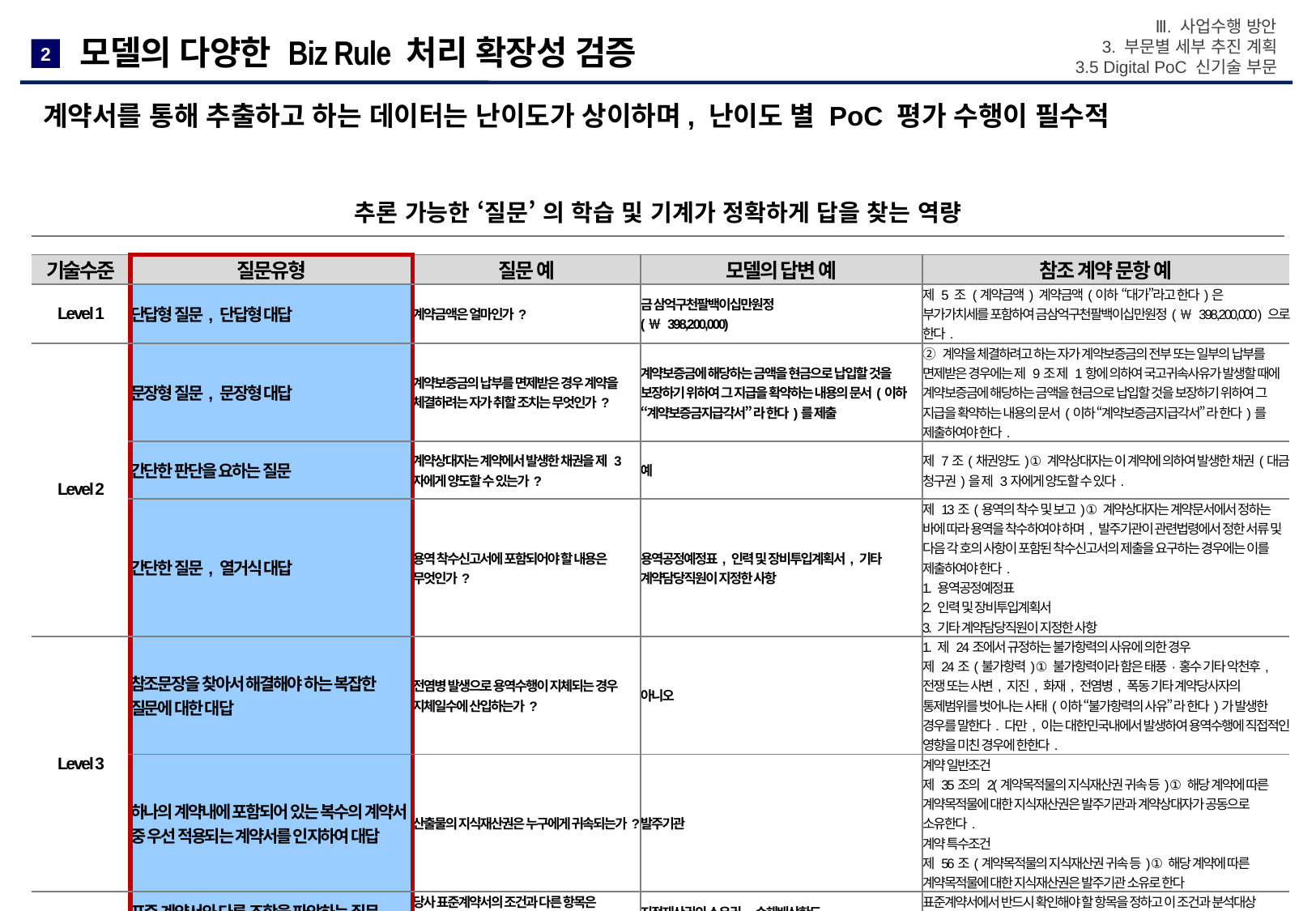

Ⅲ. 사업수행 방안
3. 부문별 세부 추진 계획
3.5 Digital PoC 신기술 부문
# 모델의 다양한 Biz Rule 처리 확장성 검증
2
계약서를 통해 추출하고 하는 데이터는 난이도가 상이하며, 난이도 별 PoC 평가 수행이 필수적
추론 가능한 ‘질문’ 의 학습 및 기계가 정확하게 답을 찾는 역량
| 기술수준 | 질문유형 | 질문 예 | 모델의 답변 예 | 참조 계약 문항 예 |
| --- | --- | --- | --- | --- |
| Level 1 | 단답형 질문, 단답형 대답 | 계약금액은 얼마인가? | 금 삼억구천팔백이십만원정 (￦ 398,200,000) | 제 5 조 (계약금액) 계약금액(이하 “대가”라고 한다)은 부가가치세를 포함하여 금삼억구천팔백이십만원정(￦ 398,200,000 ) 으로 한다. |
| Level 2 | 문장형 질문, 문장형 대답 | 계약보증금의 납부를 면제받은 경우 계약을 체결하려는 자가 취할 조치는 무엇인가? | 계약보증금에 해당하는 금액을 현금으로 납입할 것을 보장하기 위하여 그 지급을 확약하는 내용의 문서(이하 “계약보증금지급각서” 라 한다)를 제출 | ② 계약을 체결하려고 하는 자가 계약보증금의 전부 또는 일부의 납부를 면제받은 경우에는 제 9조 제 1항에 의하여 국고귀속사유가 발생할 때에 계약보증금에 해당하는 금액을 현금으로 납입할 것을 보장하기 위하여 그 지급을 확약하는 내용의 문서(이하 “계약보증금지급각서” 라 한다)를 제출하여야 한다. |
|  | 간단한 판단을 요하는 질문 | 계약상대자는 계약에서 발생한 채권을 제 3자에게 양도할 수 있는가? | 예 | 제 7조(채권양도) ① 계약상대자는 이 계약에 의하여 발생한 채권(대금 청구권)을 제 3자에게 양도할 수 있다. |
|  | 간단한 질문, 열거식 대답 | 용역 착수신고서에 포함되어야 할 내용은 무엇인가? | 용역공정예정표, 인력 및 장비투입계획서, 기타 계약담당직원이 지정한 사항 | 제 13조(용역의 착수 및 보고) ① 계약상대자는 계약문서에서 정하는 바에 따라 용역을 착수하여야 하며, 발주기관이 관련법령에서 정한 서류 및 다음 각 호의 사항이 포함된 착수신고서의 제출을 요구하는 경우에는 이를 제출하여야 한다. 1. 용역공정예정표 2. 인력 및 장비투입계획서 3. 기타 계약담당직원이 지정한 사항 |
| Level 3 | 참조문장을 찾아서 해결해야 하는 복잡한 질문에 대한 대답 | 전염병 발생으로 용역수행이 지체되는 경우 지체일수에 산입하는가? | 아니오 | 1. 제 24조에서 규정하는 불가항력의 사유에 의한 경우 제 24조(불가항력) ① 불가항력이라 함은 태풍·홍수 기타 악천후, 전쟁 또는 사변, 지진, 화재, 전염병, 폭동 기타 계약당사자의 통제범위를 벗어나는 사태(이하 “불가항력의 사유” 라 한다)가 발생한 경우를 말한다. 다만, 이는 대한민국내에서 발생하여 용역수행에 직접적인 영향을 미친 경우에 한한다. |
|  | 하나의 계약내에 포함되어 있는 복수의 계약서 중 우선 적용되는 계약서를 인지하여 대답 | 산출물의 지식재산권은 누구에게 귀속되는가? | 발주기관 | 계약 일반조건 제 35조의 2(계약목적물의 지식재산권 귀속 등) ① 해당 계약에 따른 계약목적물에 대한 지식재산권은 발주기관과 계약상대자가 공동으로 소유한다. 계약 특수조건 제 56조(계약목적물의 지식재산권 귀속 등) ① 해당 계약에 따른 계약목적물에 대한 지식재산권은 발주기관 소유로 한다 |
| Level 4 | 표준 계약서와 다른 조항을 파악하는 질문 | 당사 표준계약서의 조건과 다른 항목은 무엇인가? | 지적재산권의 소유권, 손해배상한도, … | 표준계약서에서 반드시 확인해야 할 항목을 정하고 이 조건과 분석대상 계약의 조항을 비교하여 차이가 발생하는 경우 이를 파악 |
|  | 특정한 조건에 해당하는 (또는 해당하지 않는) 조항을 파악하는 질문 | '갑질'에 해당할 수 있는 계약조항은 무엇이 있는가? | 과업내용 변경조건, 과업내용 변경 시 계약금액 변경, 불가항력 발생 시 계약연장 가능 및 계약금액 조정, … | 을'을 보호하기 위한 조항들을 파악하여 항목화하고 이 조건과 분석대상 계약의 조항을 비교하여 차이가 발생하는 경우 이를 파악 |